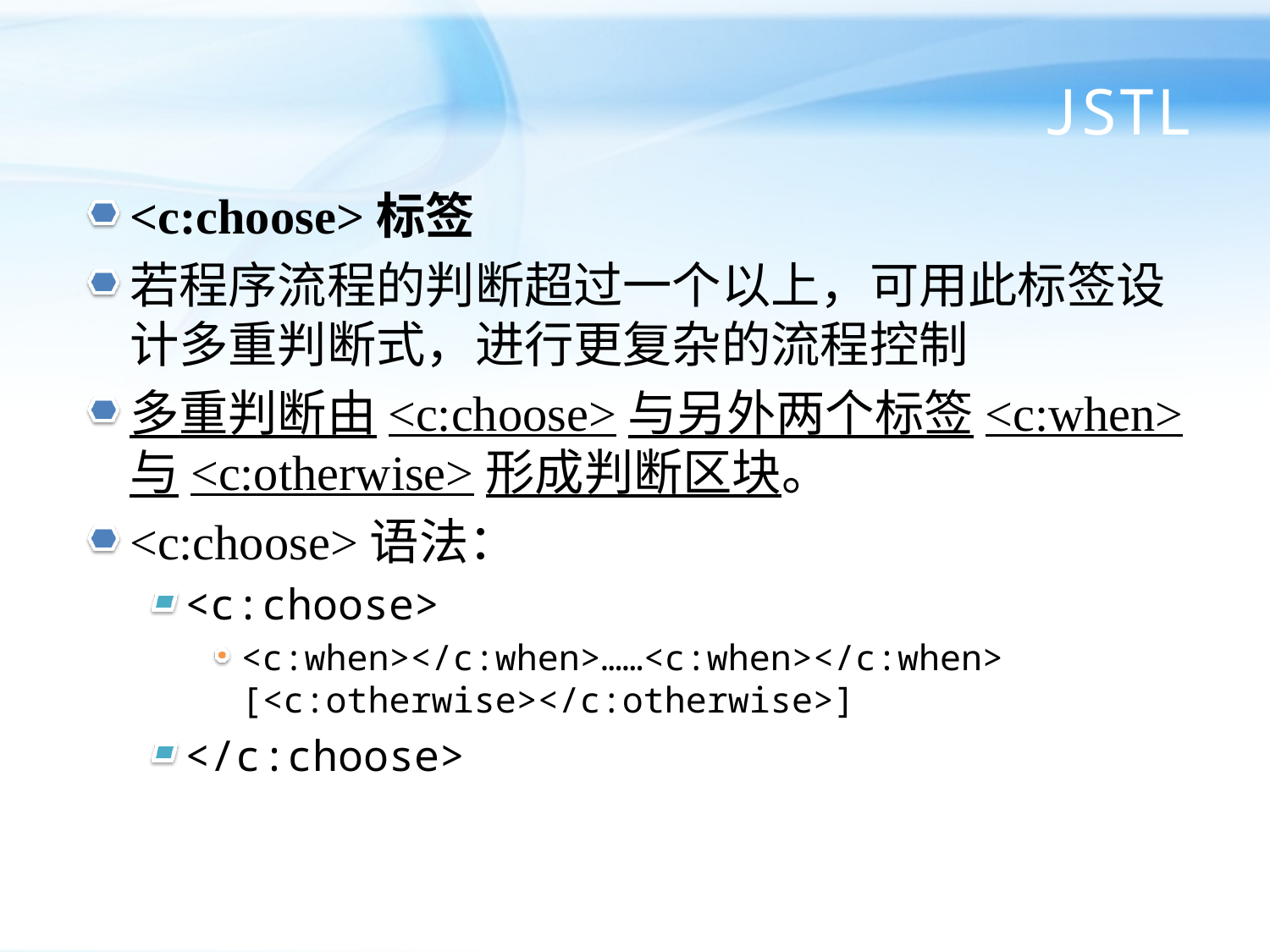

# JSTL
<c:choose>标签
若程序流程的判断超过一个以上，可用此标签设计多重判断式，进行更复杂的流程控制
多重判断由<c:choose>与另外两个标签<c:when>与<c:otherwise>形成判断区块。
<c:choose>语法：
<c:choose>
<c:when></c:when>……<c:when></c:when> [<c:otherwise></c:otherwise>]
</c:choose>